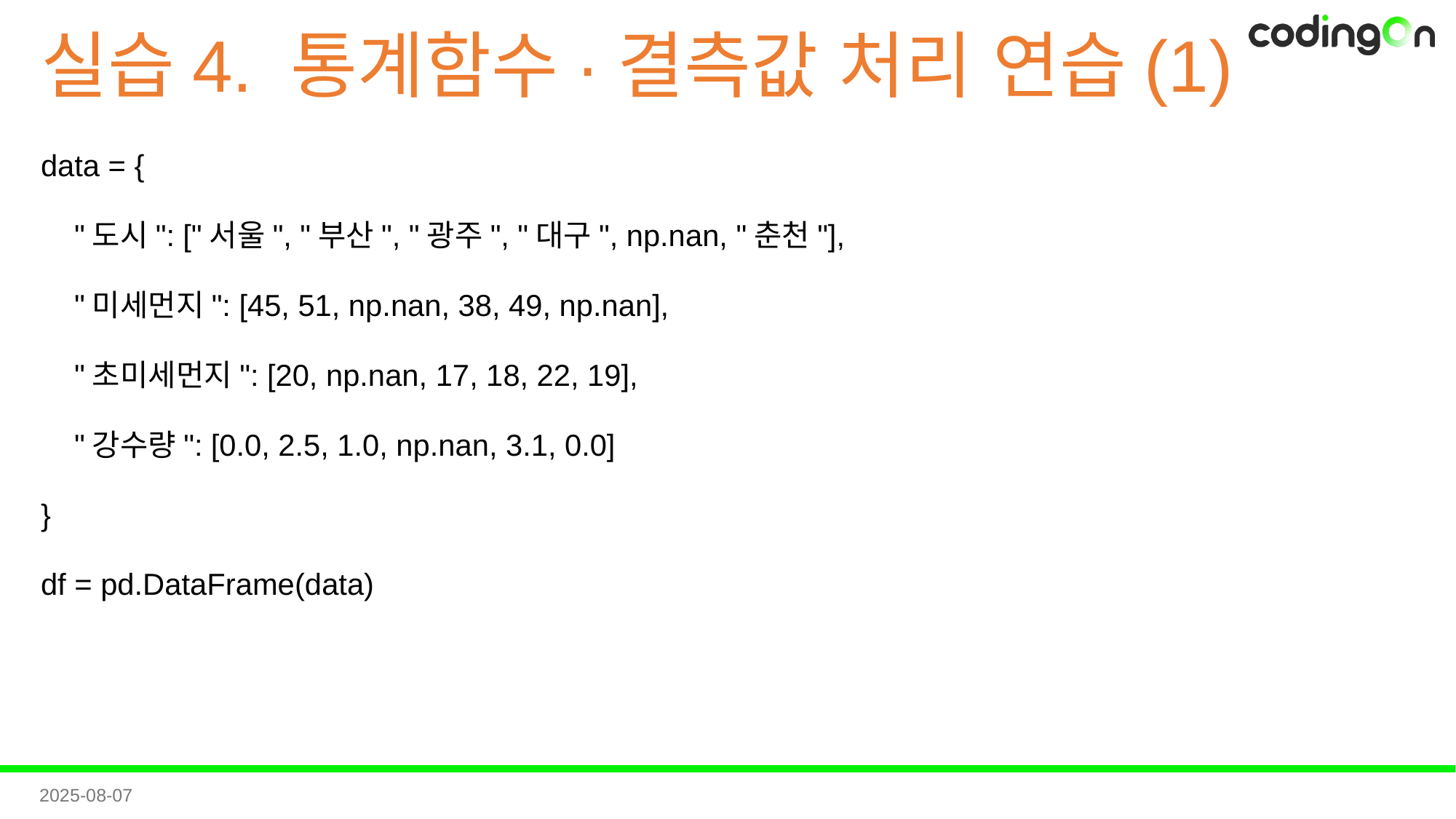

# 실습4. 통계함수·결측값 처리 연습(1)
data = {
    "도시": ["서울", "부산", "광주", "대구", np.nan, "춘천"],
    "미세먼지": [45, 51, np.nan, 38, 49, np.nan],
    "초미세먼지": [20, np.nan, 17, 18, 22, 19],
    "강수량": [0.0, 2.5, 1.0, np.nan, 3.1, 0.0]
}
df = pd.DataFrame(data)
2025-08-07